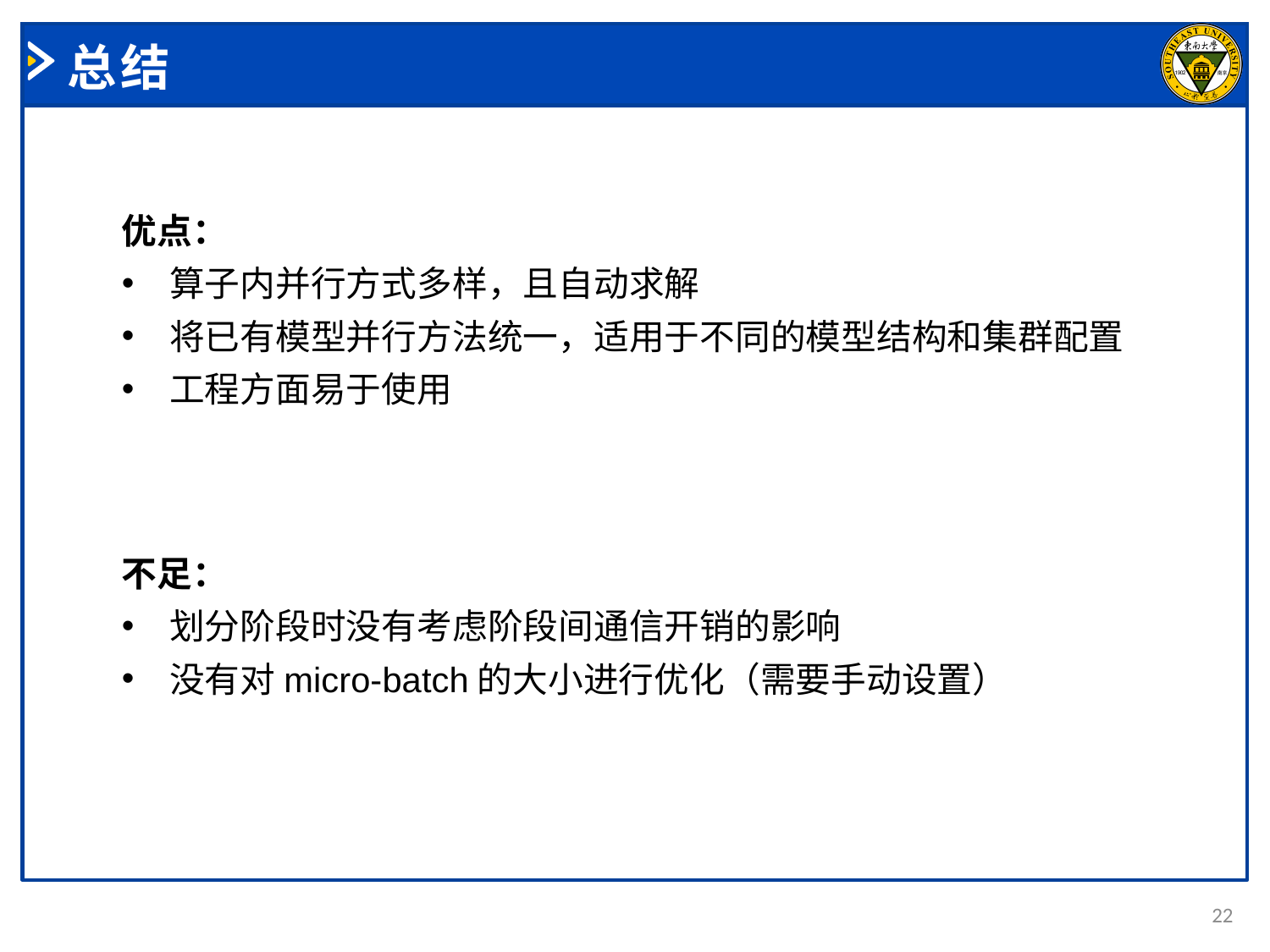

# 总结
优点：
算子内并行方式多样，且自动求解
将已有模型并行方法统一，适用于不同的模型结构和集群配置
工程方面易于使用
不足：
划分阶段时没有考虑阶段间通信开销的影响
没有对micro-batch的大小进行优化（需要手动设置）
22